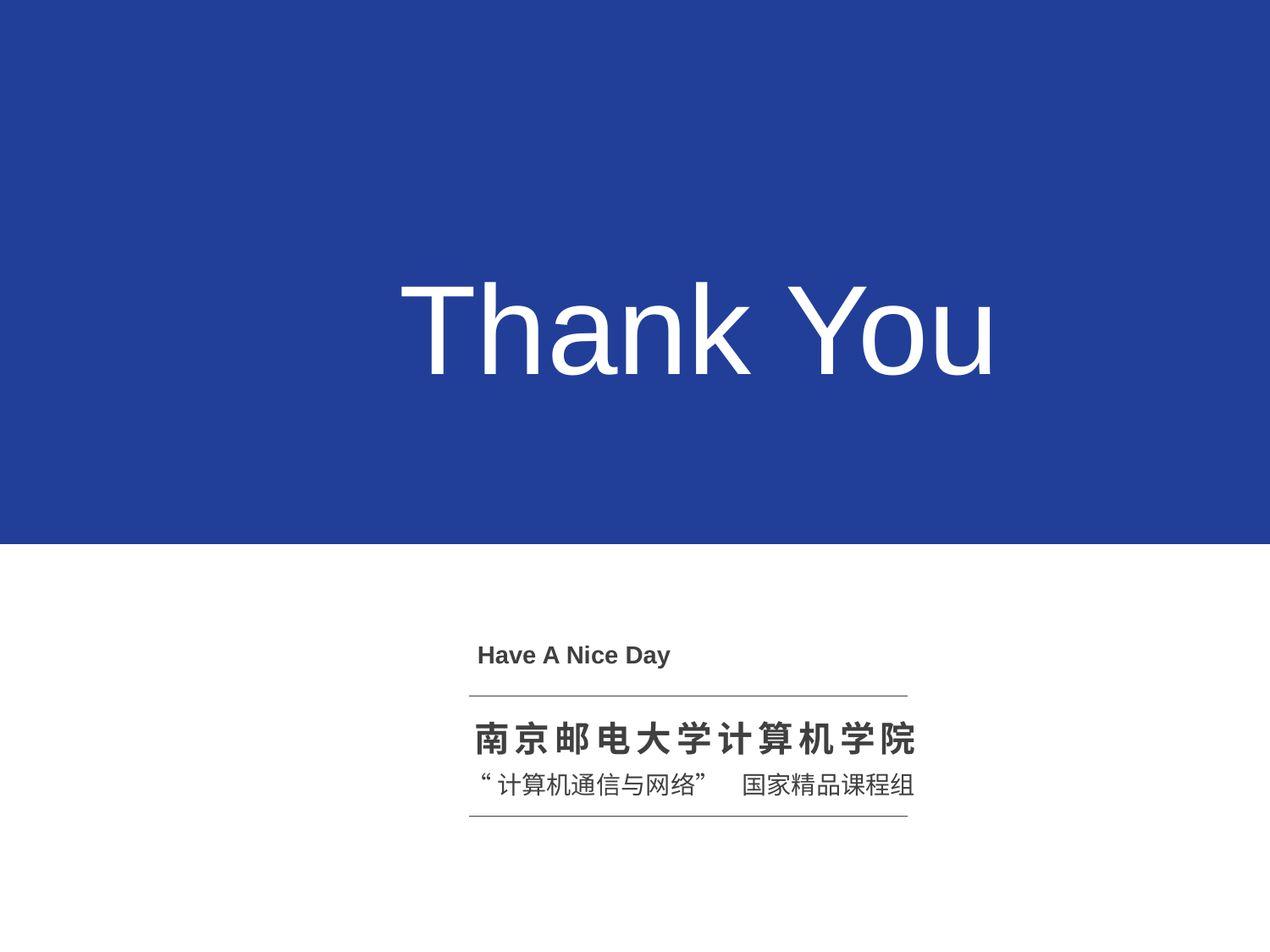

Thank You
Have A Nice Day
南京邮电大学计算机学院
“计算机通信与网络”    国家精品课程组